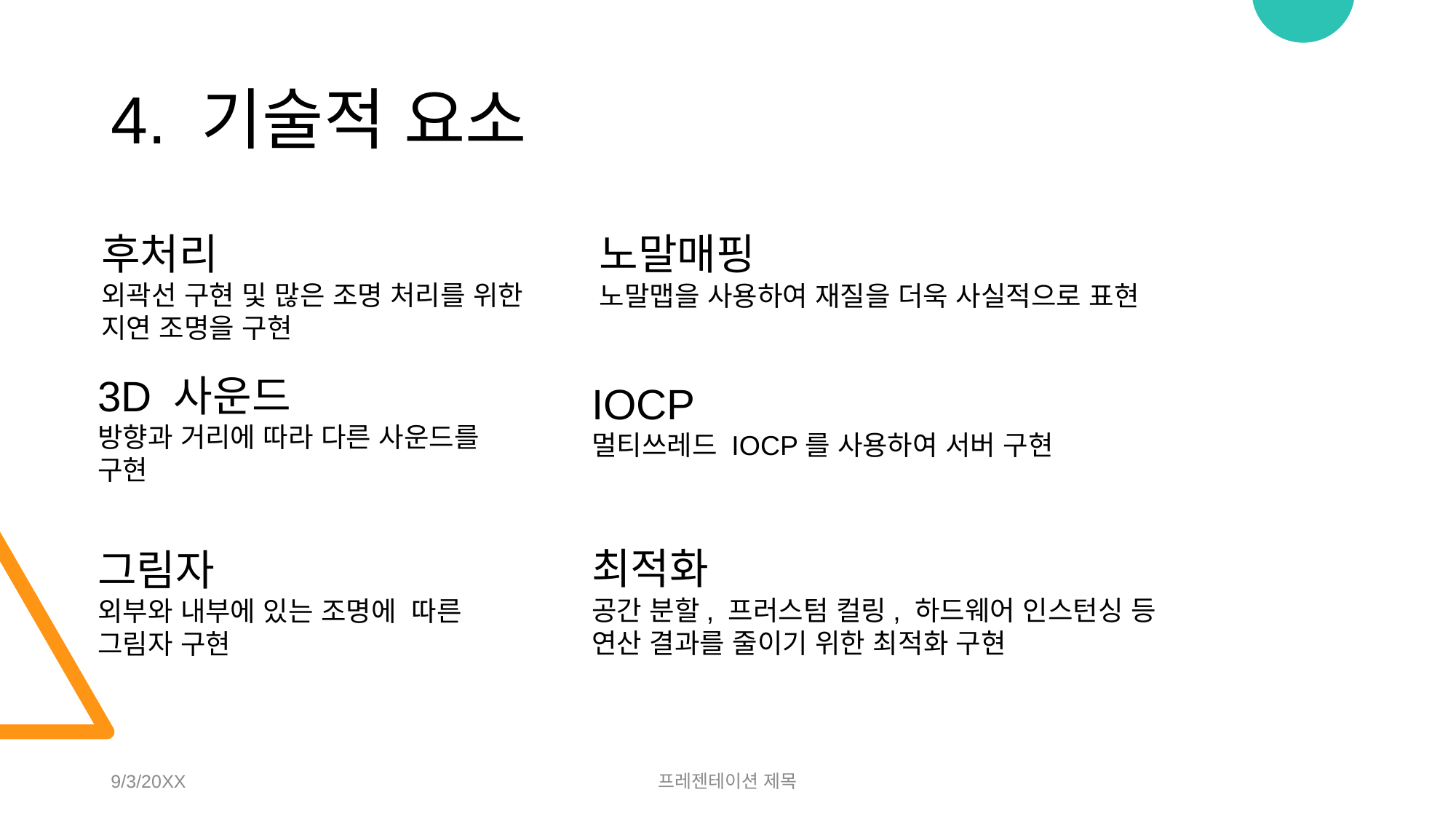

# 4. 기술적 요소
후처리
외곽선 구현 및 많은 조명 처리를 위한 지연 조명을 구현
노말매핑
노말맵을 사용하여 재질을 더욱 사실적으로 표현
3D 사운드
방향과 거리에 따라 다른 사운드를 구현
IOCP
멀티쓰레드 IOCP를 사용하여 서버 구현
최적화
공간 분할, 프러스텀 컬링, 하드웨어 인스턴싱 등 연산 결과를 줄이기 위한 최적화 구현
그림자
외부와 내부에 있는 조명에  따른 그림자 구현
9/3/20XX
프레젠테이션 제목